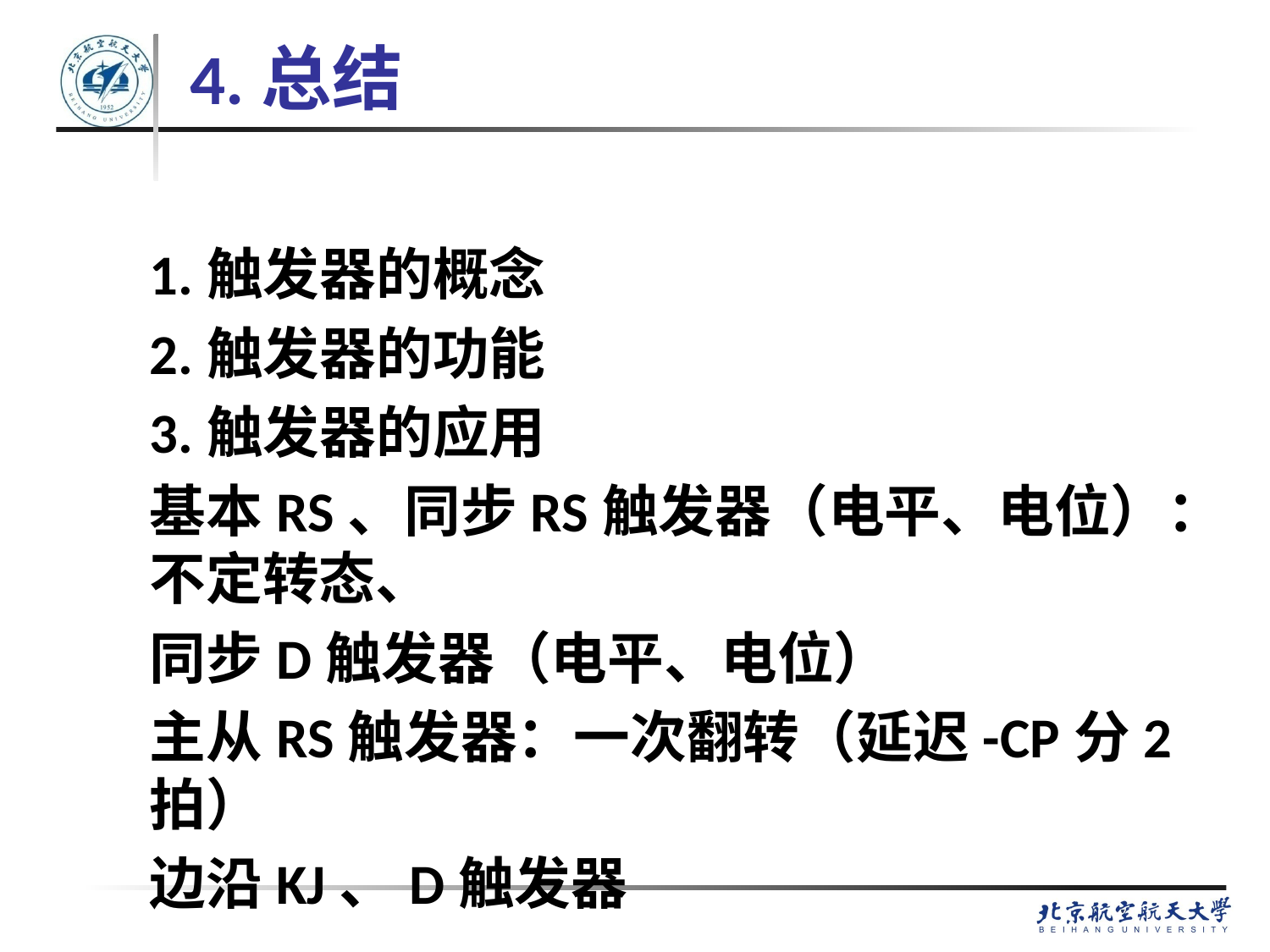

# 4.总结
1.触发器的概念
2.触发器的功能
3.触发器的应用
基本RS、同步RS触发器（电平、电位）：不定转态、
同步D触发器（电平、电位）
主从RS触发器：一次翻转（延迟-CP分2拍）
边沿KJ、D触发器